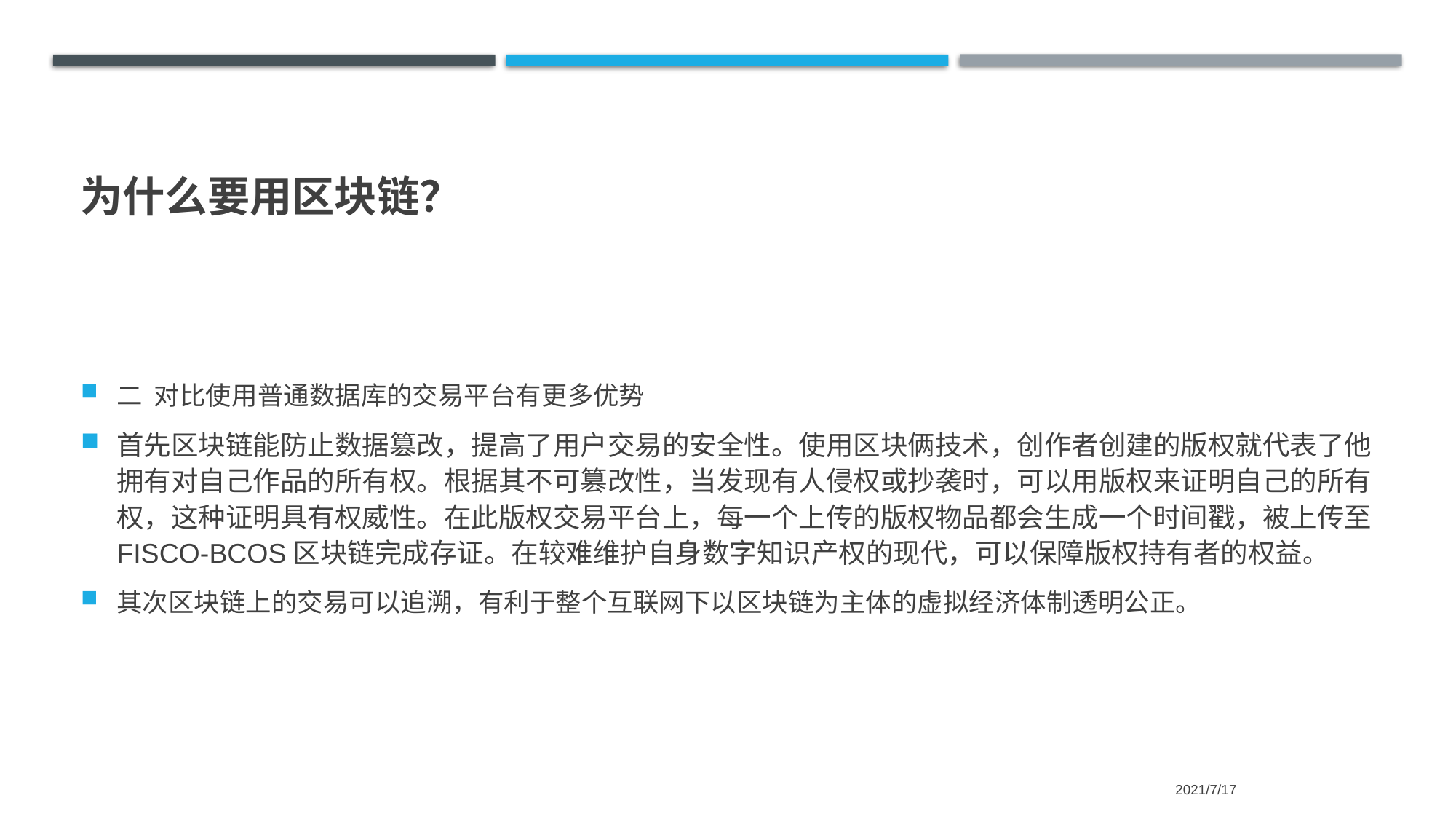

# 为什么要用区块链？
二  对比使用普通数据库的交易平台有更多优势
首先区块链能防止数据篡改，提高了用户交易的安全性。使用区块俩技术，创作者创建的版权就代表了他拥有对自己作品的所有权。根据其不可篡改性，当发现有人侵权或抄袭时，可以用版权来证明自己的所有权，这种证明具有权威性。在此版权交易平台上，每一个上传的版权物品都会生成一个时间戳，被上传至FISCO-BCOS区块链完成存证。在较难维护自身数字知识产权的现代，可以保障版权持有者的权益。
其次区块链上的交易可以追溯，有利于整个互联网下以区块链为主体的虚拟经济体制透明公正。
2021/7/17